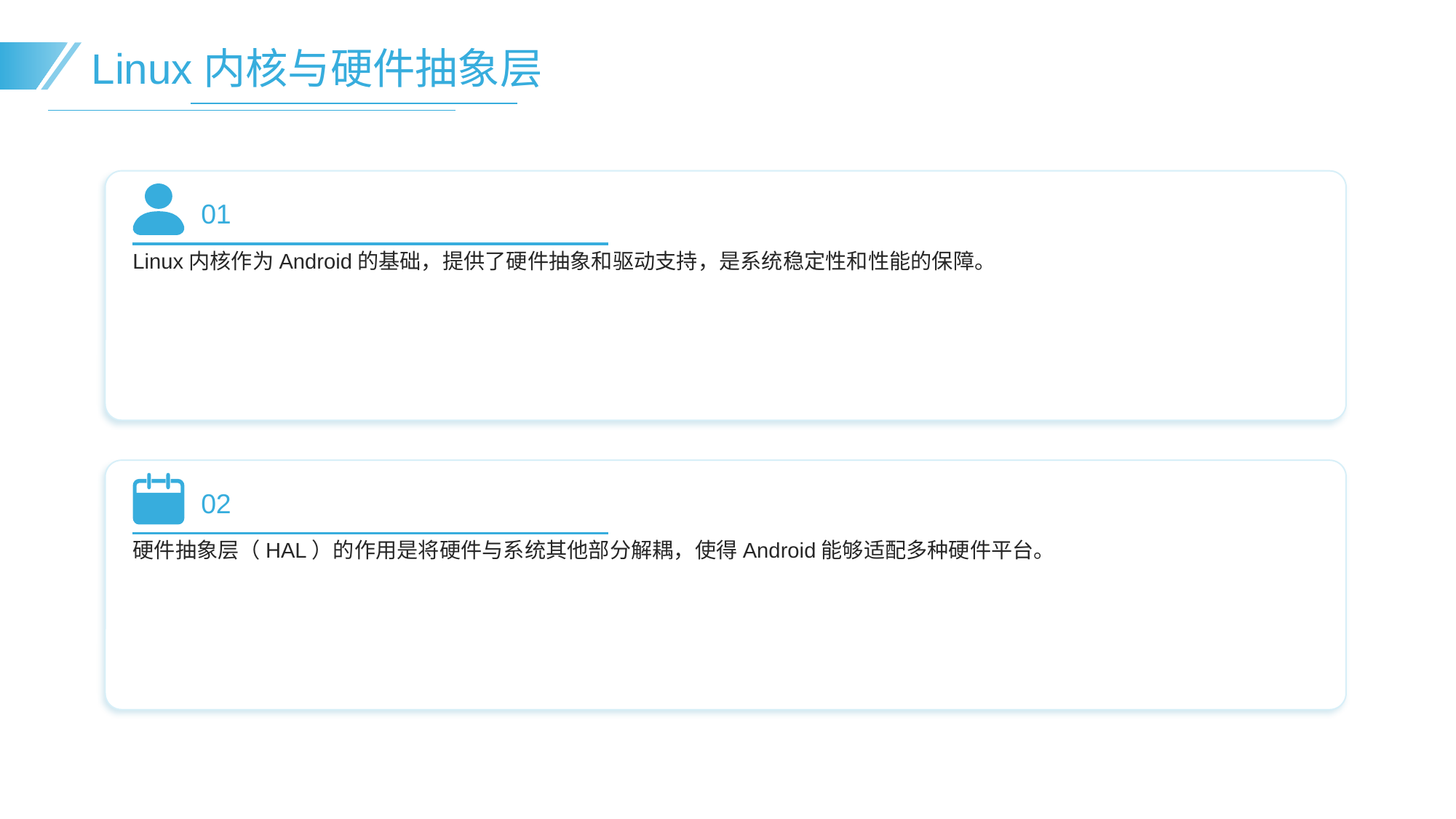

Linux内核与硬件抽象层

01

Linux内核作为Android的基础，提供了硬件抽象和驱动支持，是系统稳定性和性能的保障。

02

硬件抽象层（HAL）的作用是将硬件与系统其他部分解耦，使得Android能够适配多种硬件平台。